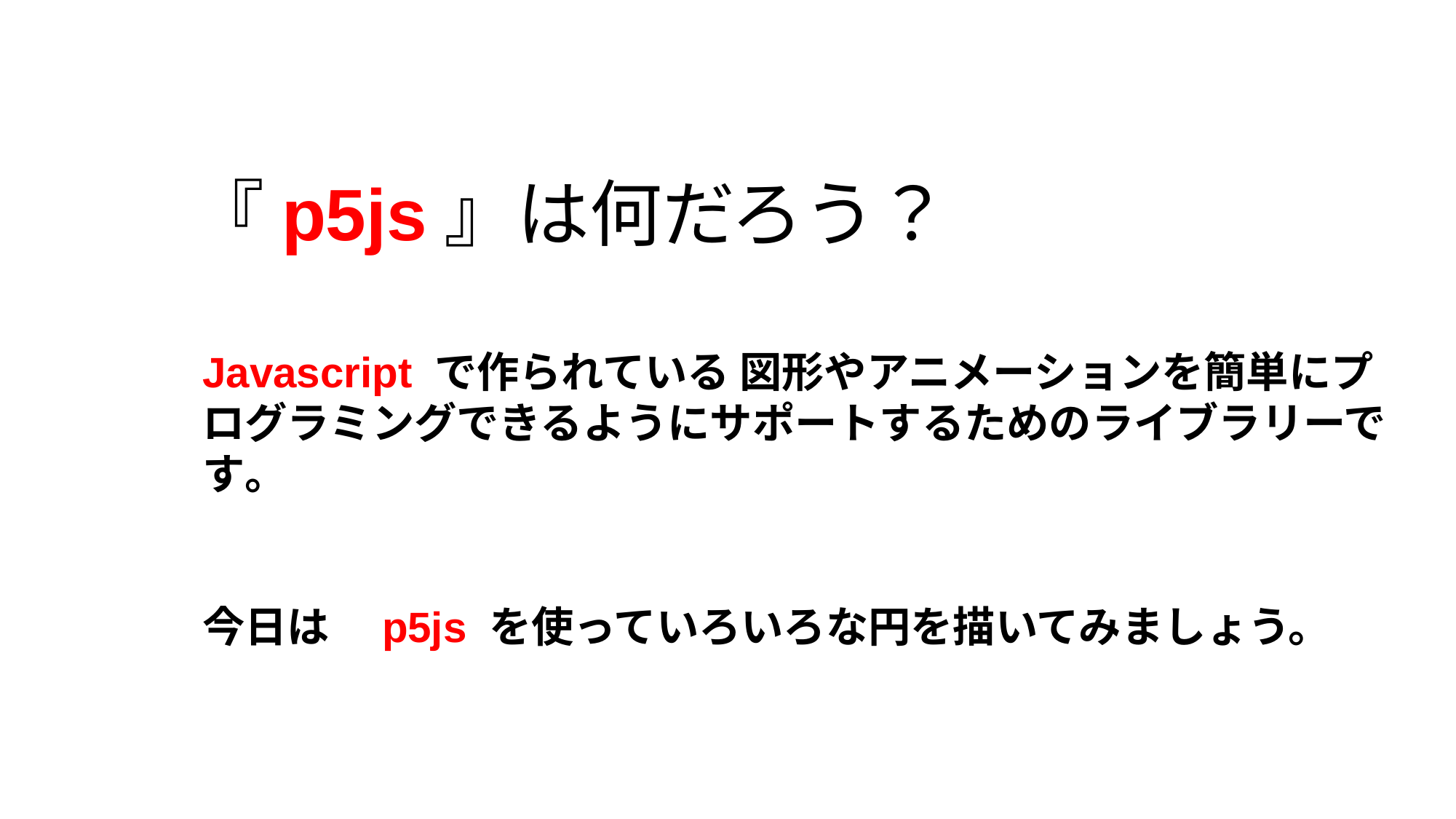

『p5js』は何だろう？
Javascript で作られている 図形やアニメーションを簡単にプログラミングできるようにサポートするためのライブラリーです。
今日は　p5js を使っていろいろな円を描いてみましょう。